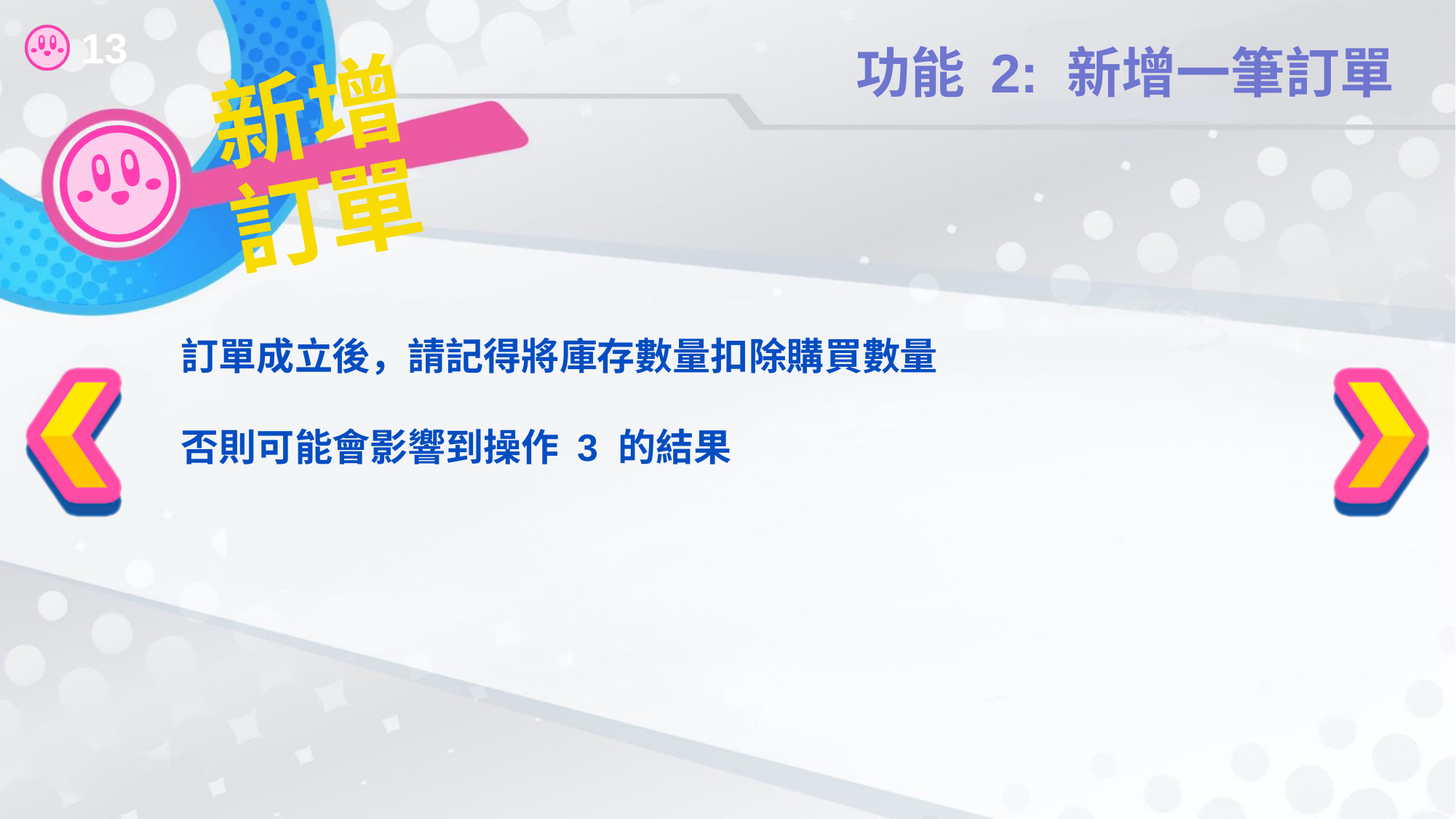

功能 2: 新增一筆訂單
# 新增訂單
訂單成立後，請記得將庫存數量扣除購買數量

否則可能會影響到操作 3 的結果